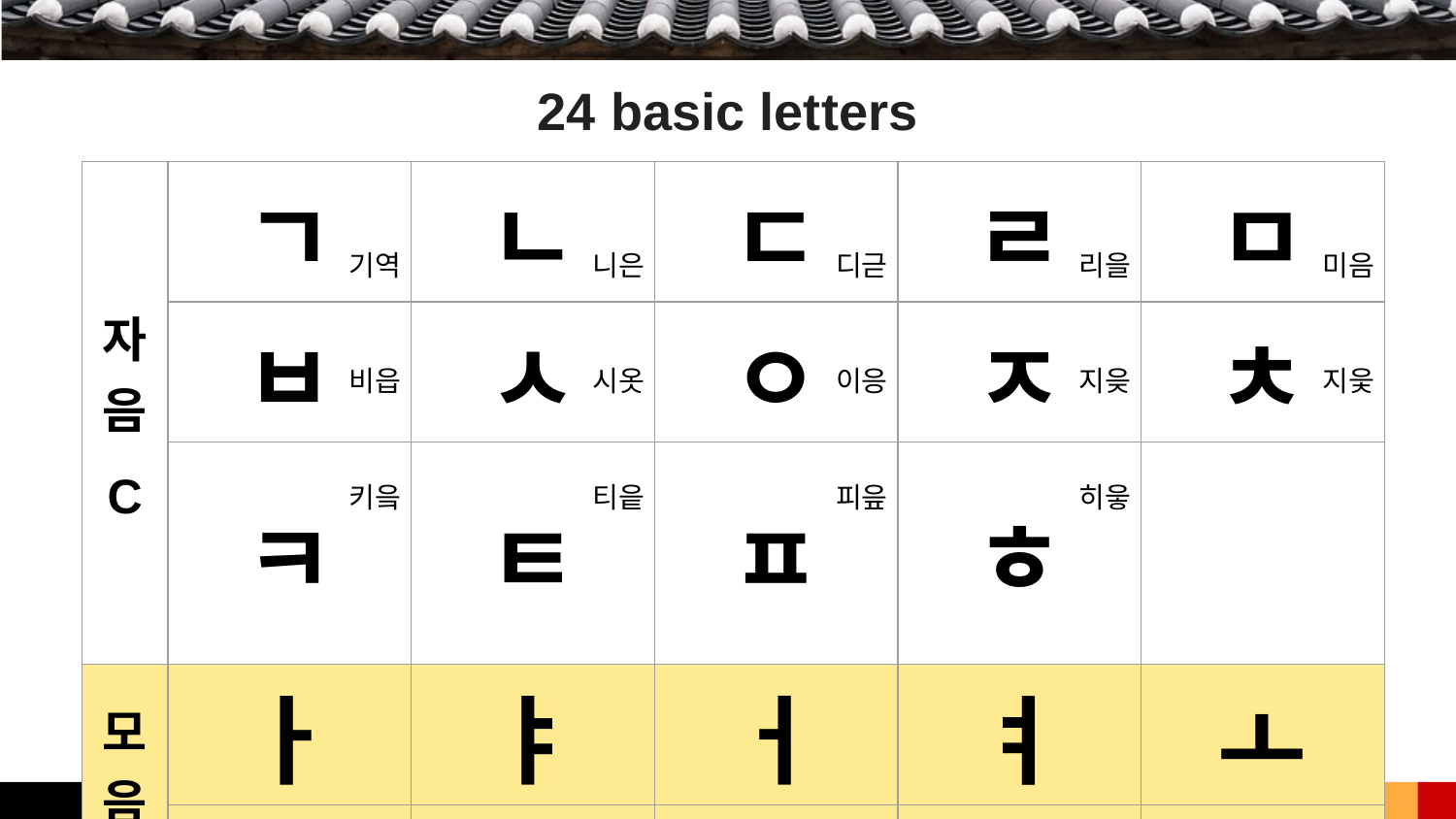

24 basic letters
| 자음 C | ㄱ | ㄴ | ㄷ | ㄹ | ㅁ |
| --- | --- | --- | --- | --- | --- |
|  | ㅂ | ㅅ | ㅇ | ㅈ | ㅊ |
|  | ㅋ | ㅌ | ㅍ | ㅎ |  |
| 모 음 V | ㅏ | ㅑ | ㅓ | ㅕ | ㅗ |
|  | ㅛ | ㅜ | ㅠ | ㅡ | ㅣ |
기역
니은
디귿
리을
미음
비읍
시옷
이응
지읒
지읓
키읔
티읕
피읖
히읗